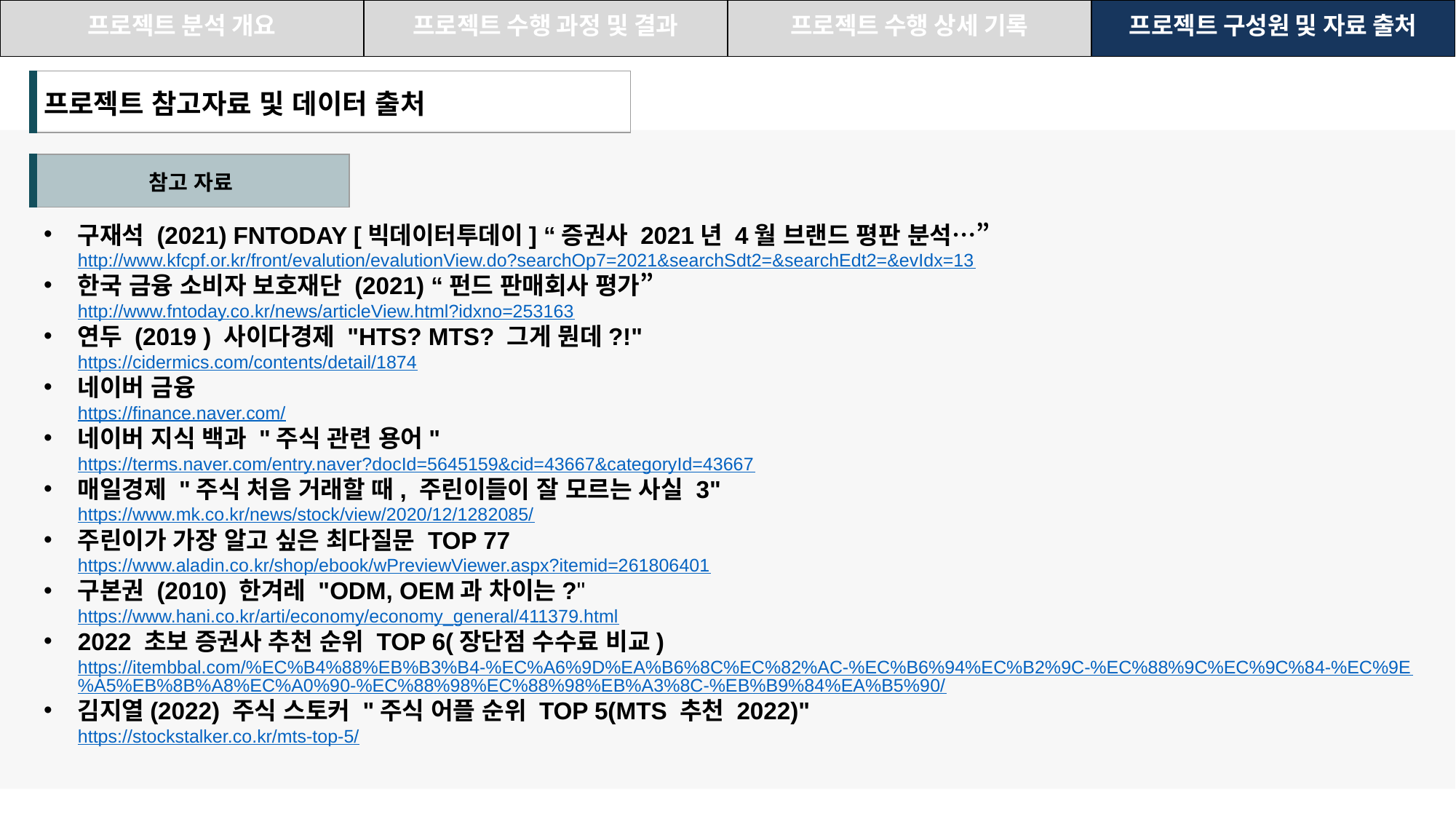

| 프로젝트 분석 개요 | 프로젝트 수행 과정 및 결과 | 프로젝트 수행 상세 기록 | 프로젝트 구성원 및 자료 출처 |
| --- | --- | --- | --- |
| 프로젝트 참고자료 및 데이터 출처 |
| --- |

| 참고 자료 |
| --- |
구재석 (2021) FNTODAY [빅데이터투데이] “증권사 2021년 4월 브랜드 평판 분석…” http://www.kfcpf.or.kr/front/evalution/evalutionView.do?searchOp7=2021&searchSdt2=&searchEdt2=&evIdx=13
한국 금융 소비자 보호재단 (2021) “펀드 판매회사 평가”
http://www.fntoday.co.kr/news/articleView.html?idxno=253163
연두 (2019 ) 사이다경제 "HTS? MTS? 그게 뭔데?!" 
https://cidermics.com/contents/detail/1874
네이버 금융 
https://finance.naver.com/
네이버 지식 백과 "주식 관련 용어" 
https://terms.naver.com/entry.naver?docId=5645159&cid=43667&categoryId=43667
매일경제 "주식 처음 거래할 때, 주린이들이 잘 모르는 사실 3" 
https://www.mk.co.kr/news/stock/view/2020/12/1282085/
주린이가 가장 알고 싶은 최다질문 TOP 77 
https://www.aladin.co.kr/shop/ebook/wPreviewViewer.aspx?itemid=261806401
구본권 (2010) 한겨레 "ODM, OEM과 차이는?" 
https://www.hani.co.kr/arti/economy/economy_general/411379.html
2022 초보 증권사 추천 순위 TOP 6(장단점 수수료 비교) 
https://itembbal.com/%EC%B4%88%EB%B3%B4-%EC%A6%9D%EA%B6%8C%EC%82%AC-%EC%B6%94%EC%B2%9C-%EC%88%9C%EC%9C%84-%EC%9E%A5%EB%8B%A8%EC%A0%90-%EC%88%98%EC%88%98%EB%A3%8C-%EB%B9%84%EA%B5%90/
김지열(2022) 주식 스토커 "주식 어플 순위 TOP 5(MTS 추천 2022)" 
https://stockstalker.co.kr/mts-top-5/